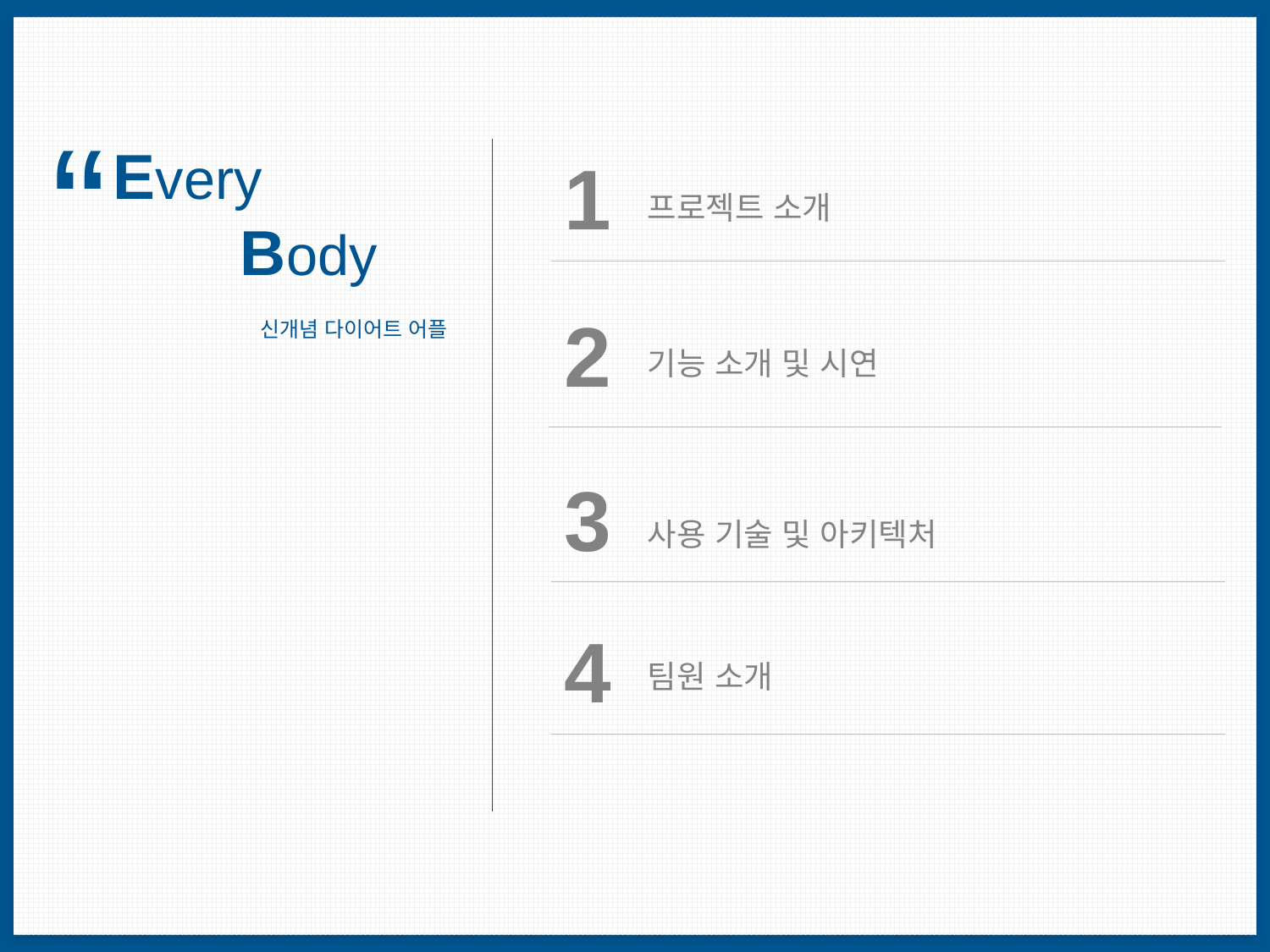

“
Every
	Body
1
프로젝트 소개
2
신개념 다이어트 어플
기능 소개 및 시연
3
사용 기술 및 아키텍처
4
팀원 소개